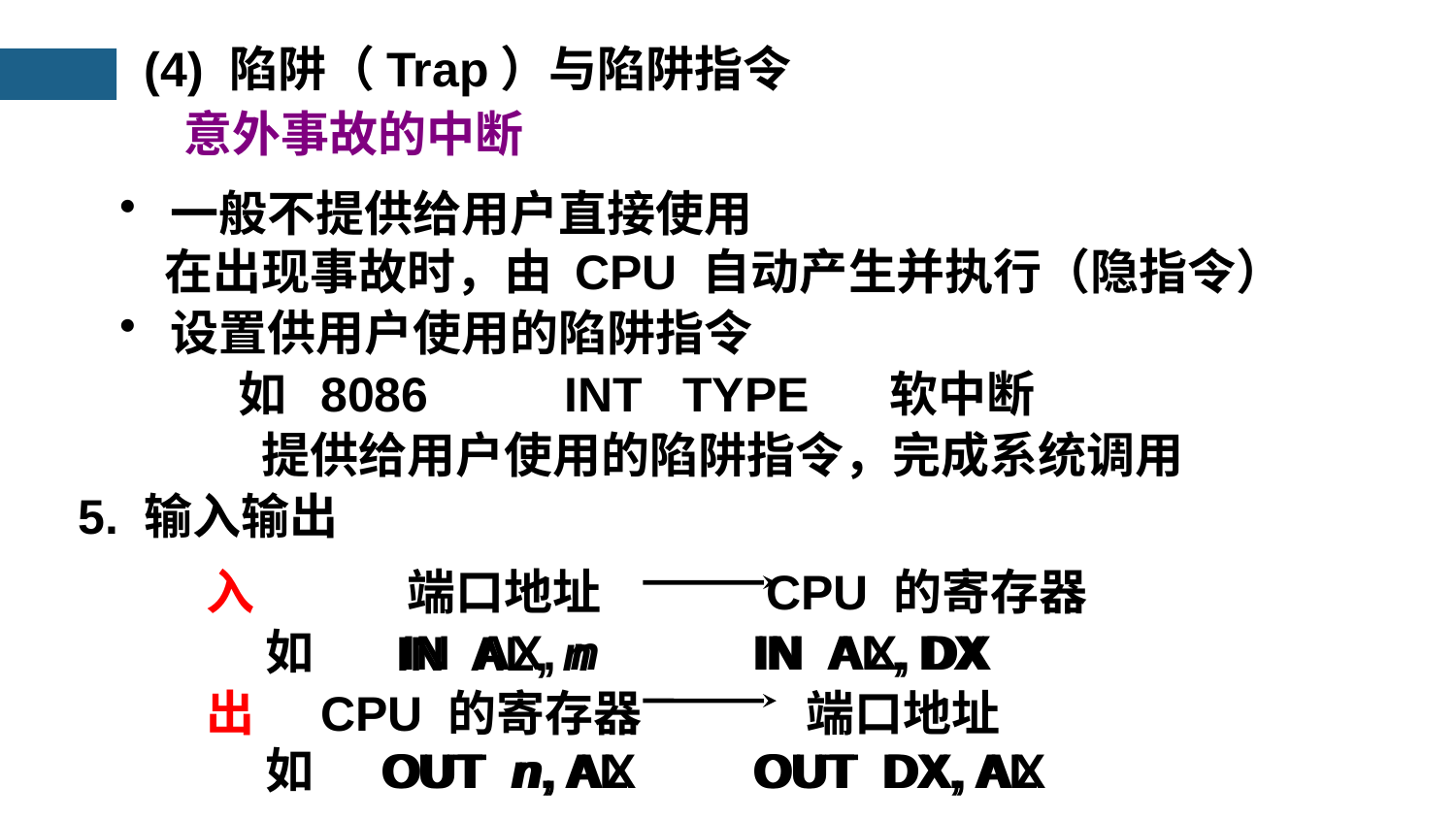

(4) 陷阱（Trap）与陷阱指令
意外事故的中断
  一般不提供给用户直接使用
 在出现事故时，由 CPU 自动产生并执行（隐指令）
  设置供用户使用的陷阱指令
如  8086          INT   TYPE     软中断
提供给用户使用的陷阱指令，完成系统调用
5. 输入输出
入              端口地址              CPU 的寄存器

如
IN  AX, n
IN  AL, DX
IN  AX, DX
IN  AL, n
出     CPU 的寄存器               端口地址

如
OUT  n, AL
OUT  n, AX
OUT  DX, AL
OUT  DX, AX